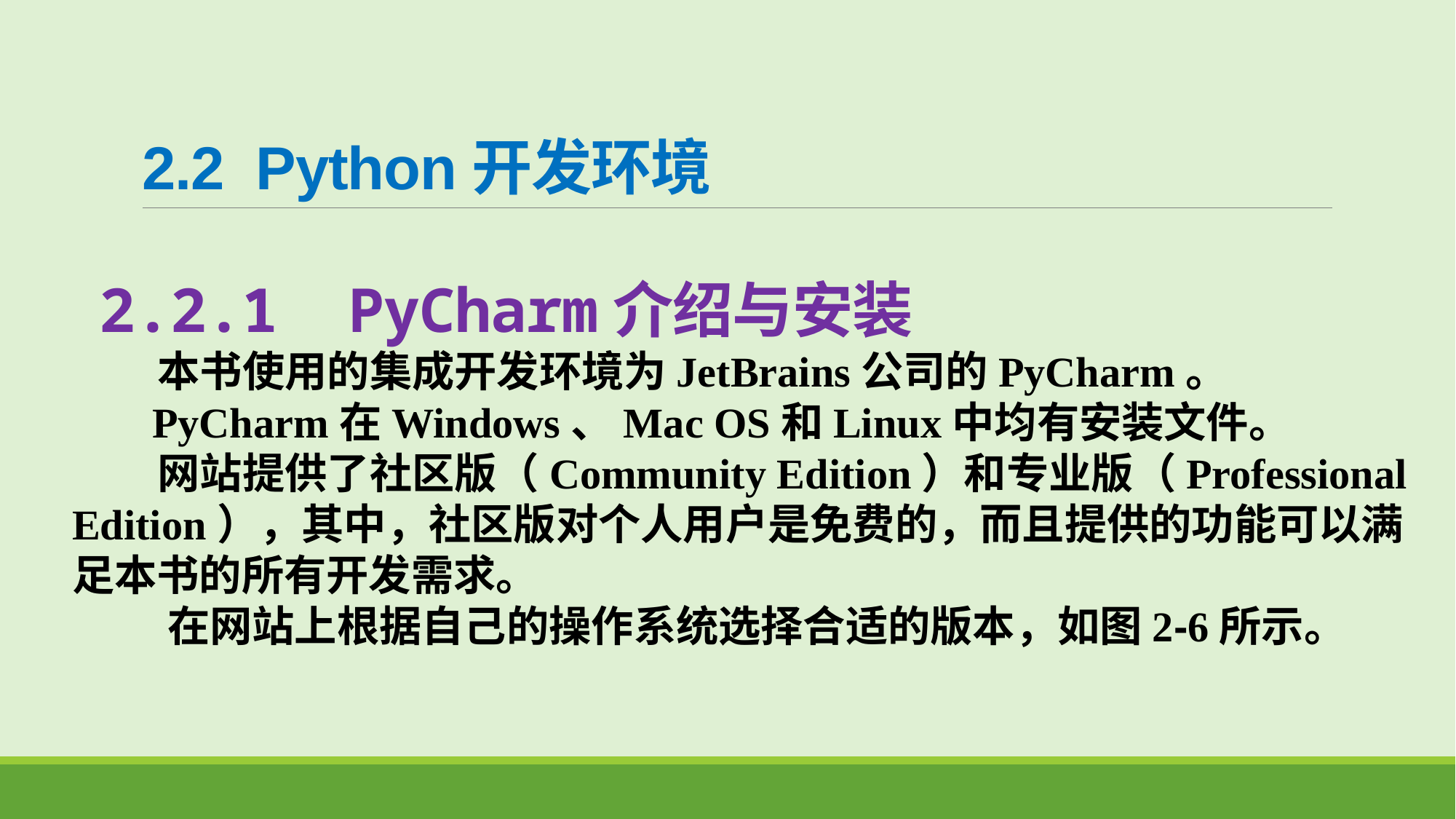

# 2.2  Python开发环境
2.2.1  PyCharm介绍与安装
     本书使用的集成开发环境为JetBrains公司的PyCharm。
     PyCharm在Windows、Mac OS和Linux中均有安装文件。
     网站提供了社区版（Community Edition）和专业版（Professional Edition），其中，社区版对个人用户是免费的，而且提供的功能可以满足本书的所有开发需求。
      在网站上根据自己的操作系统选择合适的版本，如图2-6所示。